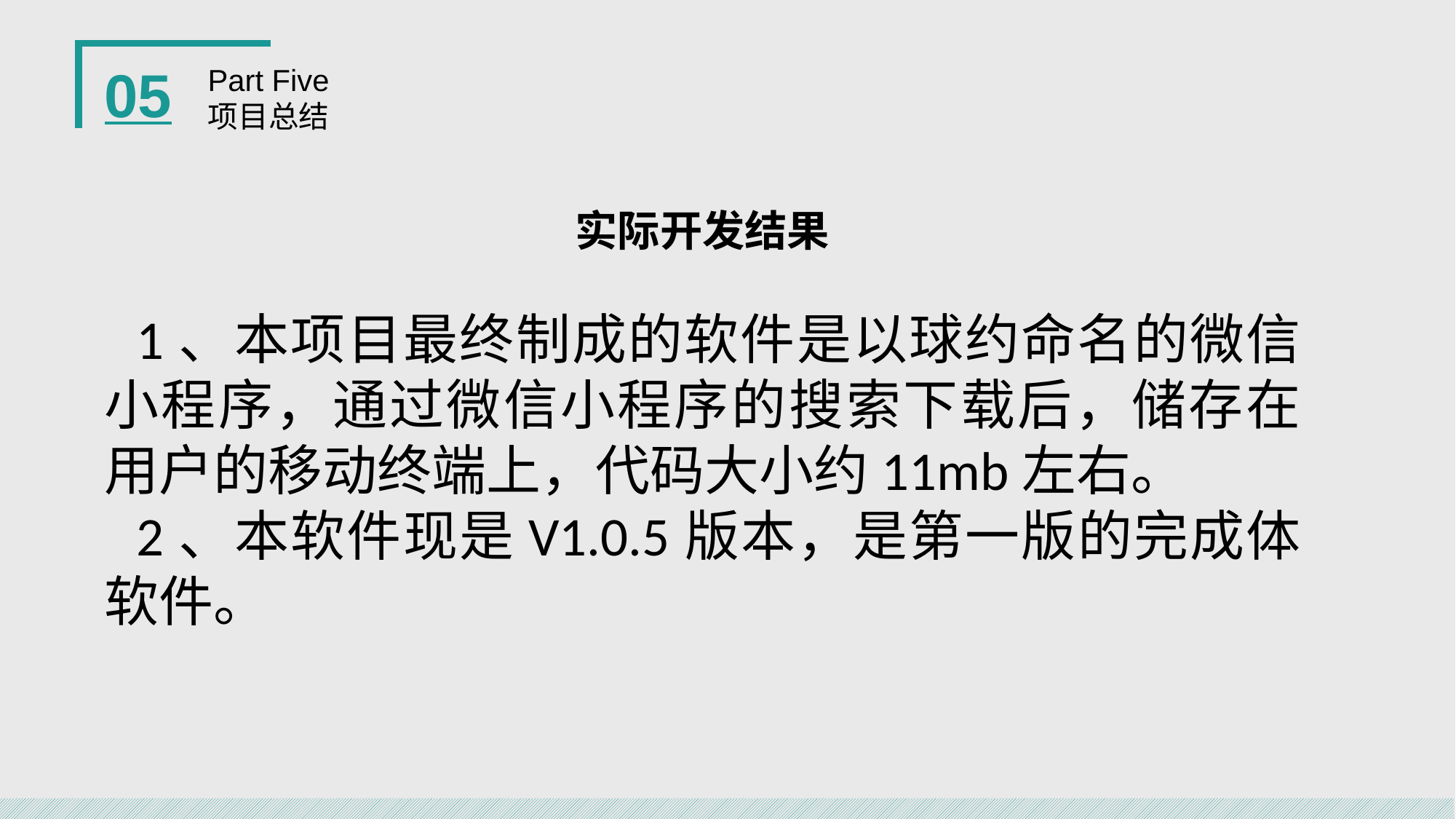

05
Part Five
项目总结
实际开发结果
1、本项目最终制成的软件是以球约命名的微信小程序，通过微信小程序的搜索下载后，储存在用户的移动终端上，代码大小约11mb左右。
2、本软件现是V1.0.5版本，是第一版的完成体软件。